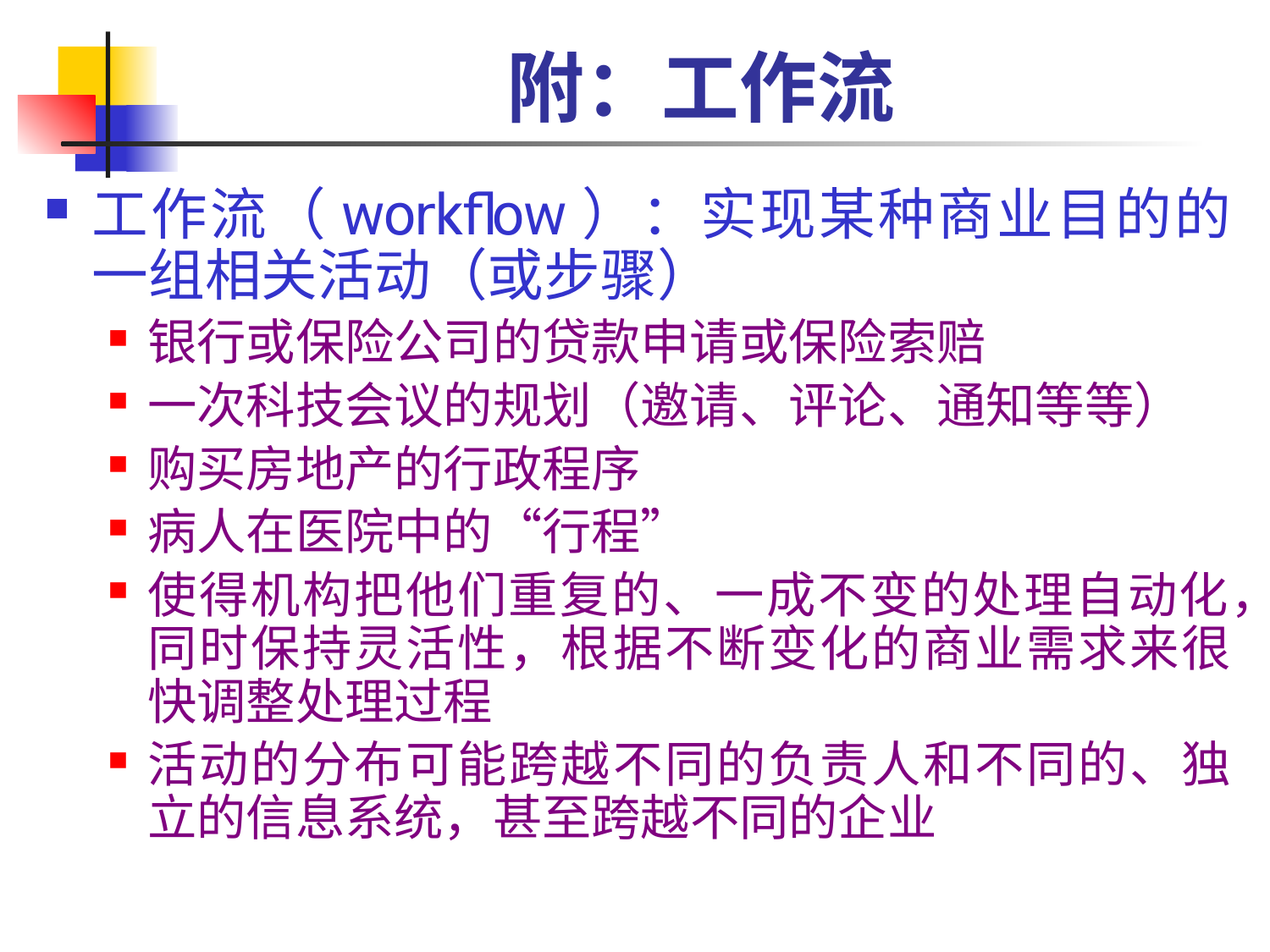

# 附：工作流
工作流（workflow）：实现某种商业目的的一组相关活动（或步骤）
银行或保险公司的贷款申请或保险索赔
一次科技会议的规划（邀请、评论、通知等等）
购买房地产的行政程序
病人在医院中的“行程”
使得机构把他们重复的、一成不变的处理自动化，同时保持灵活性，根据不断变化的商业需求来很快调整处理过程
活动的分布可能跨越不同的负责人和不同的、独立的信息系统，甚至跨越不同的企业